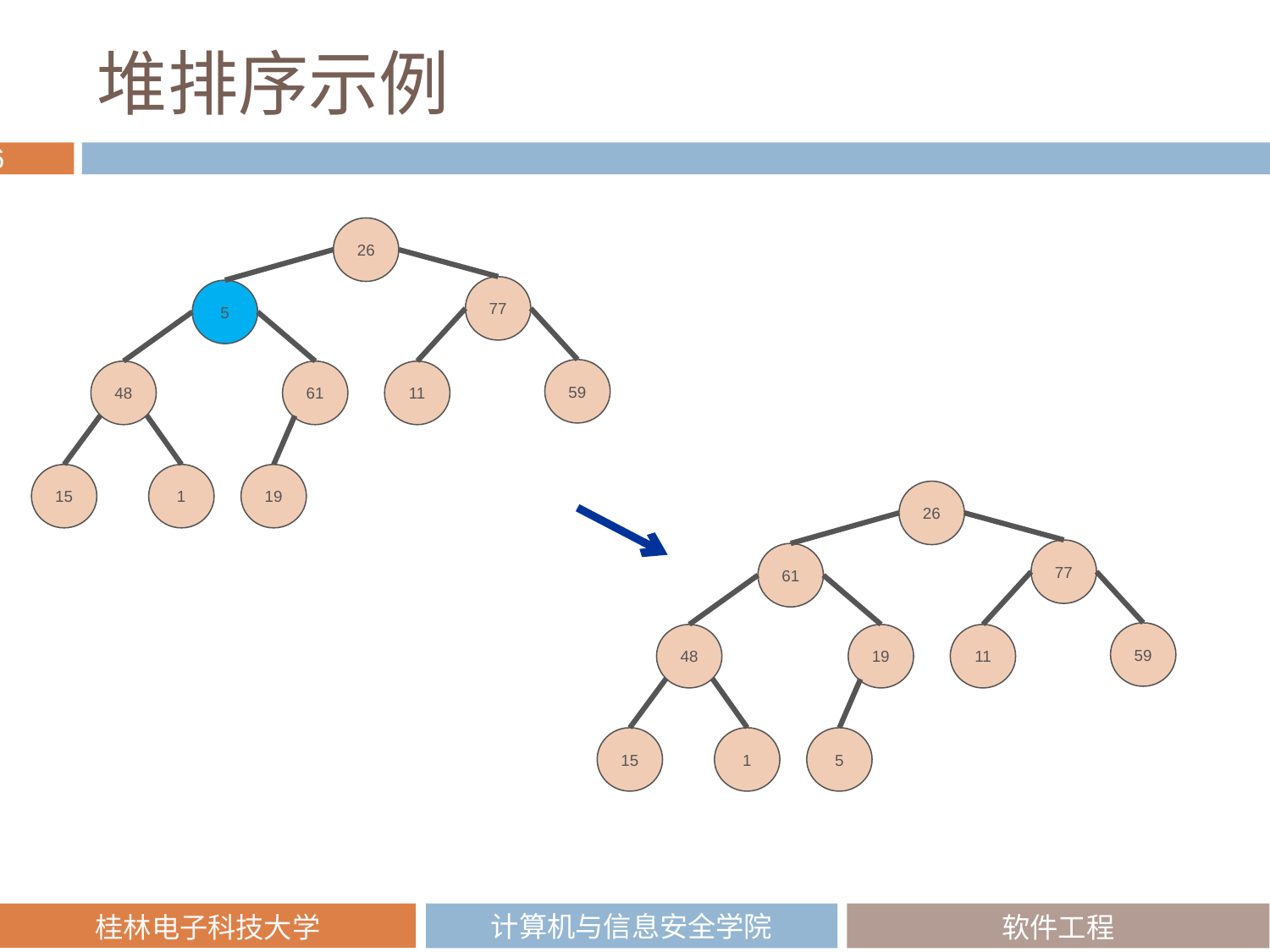

# 堆排序示例
26
77
5
59
48
11
61
15
1
19
26
77
61
59
48
11
19
15
1
5